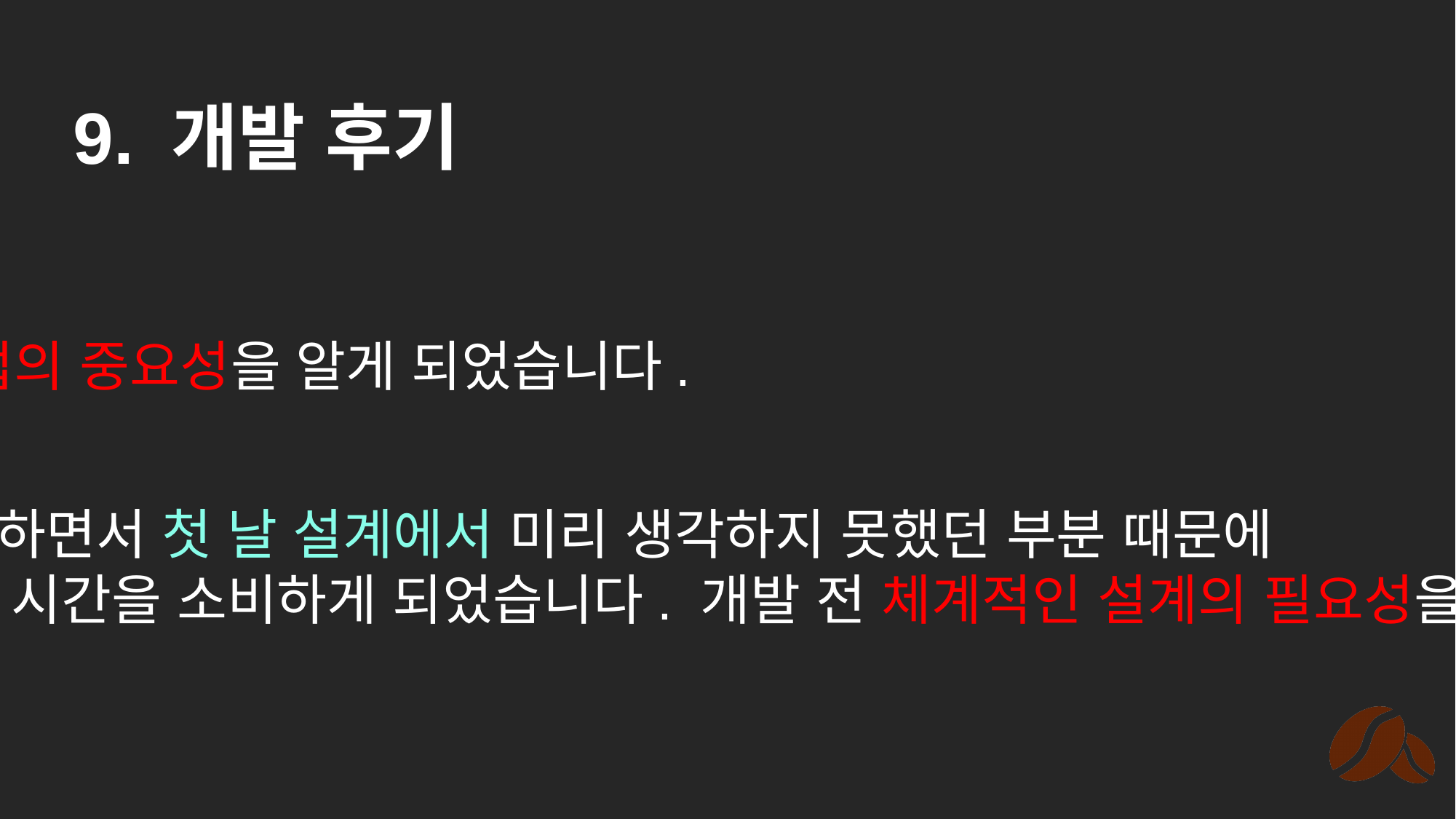

# 9. 개발 후기
협업의 중요성을 알게 되었습니다.
개발을 진행하면서 첫 날 설계에서 미리 생각하지 못했던 부분 때문에
계획에 없던 시간을 소비하게 되었습니다. 개발 전 체계적인 설계의 필요성을 느꼈습니다.